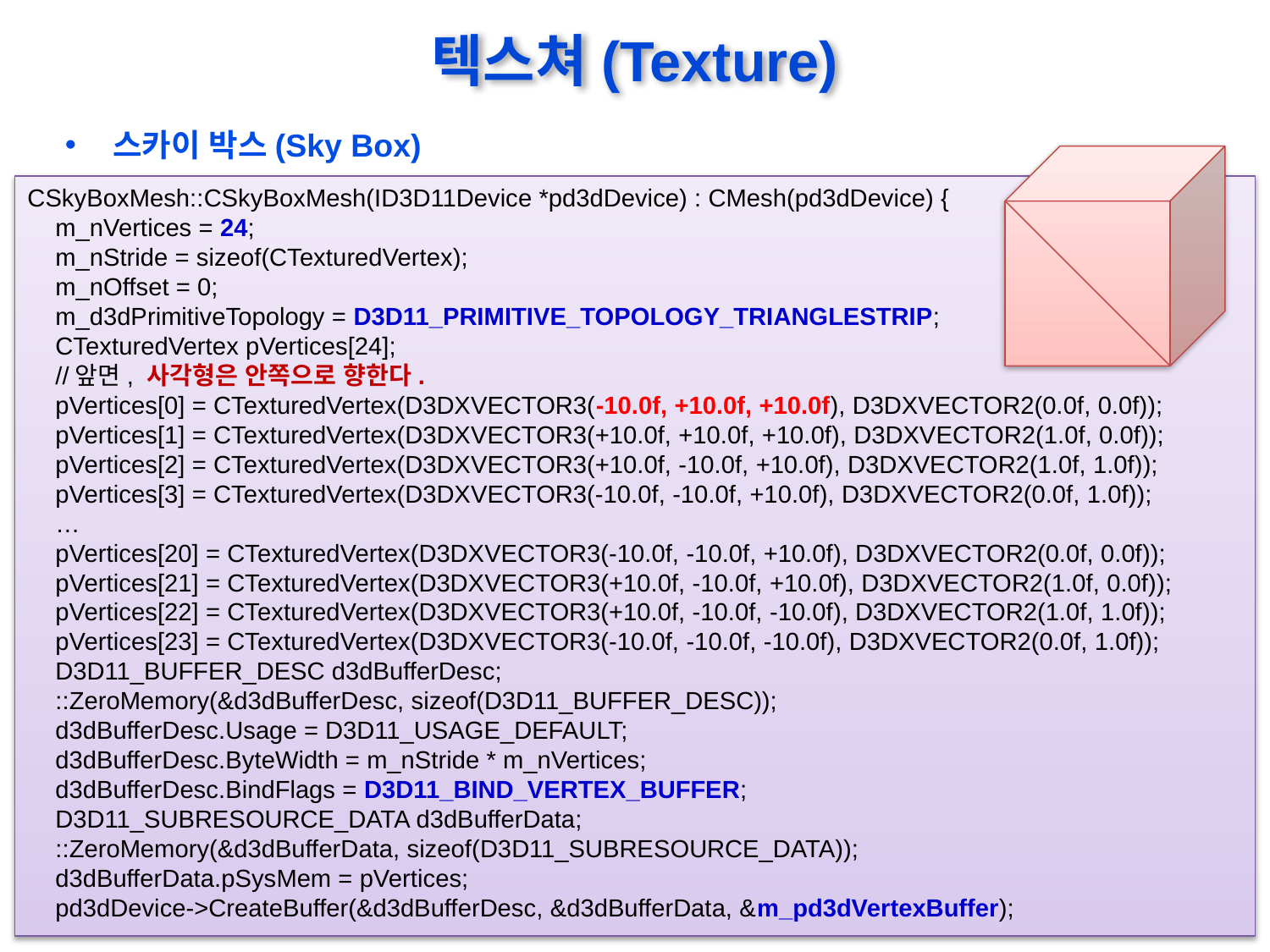

# 텍스쳐(Texture)
스카이 박스(Sky Box)

CSkyBoxMesh::CSkyBoxMesh(ID3D11Device *pd3dDevice) : CMesh(pd3dDevice) {
    m_nVertices = 24;
    m_nStride = sizeof(CTexturedVertex);
    m_nOffset = 0;
    m_d3dPrimitiveTopology = D3D11_PRIMITIVE_TOPOLOGY_TRIANGLESTRIP;
    CTexturedVertex pVertices[24];
    //앞면, 사각형은 안쪽으로 향한다.
    pVertices[0] = CTexturedVertex(D3DXVECTOR3(-10.0f, +10.0f, +10.0f), D3DXVECTOR2(0.0f, 0.0f));
    pVertices[1] = CTexturedVertex(D3DXVECTOR3(+10.0f, +10.0f, +10.0f), D3DXVECTOR2(1.0f, 0.0f));
    pVertices[2] = CTexturedVertex(D3DXVECTOR3(+10.0f, -10.0f, +10.0f), D3DXVECTOR2(1.0f, 1.0f));
    pVertices[3] = CTexturedVertex(D3DXVECTOR3(-10.0f, -10.0f, +10.0f), D3DXVECTOR2(0.0f, 1.0f));
    …
    pVertices[20] = CTexturedVertex(D3DXVECTOR3(-10.0f, -10.0f, +10.0f), D3DXVECTOR2(0.0f, 0.0f));
    pVertices[21] = CTexturedVertex(D3DXVECTOR3(+10.0f, -10.0f, +10.0f), D3DXVECTOR2(1.0f, 0.0f));
    pVertices[22] = CTexturedVertex(D3DXVECTOR3(+10.0f, -10.0f, -10.0f), D3DXVECTOR2(1.0f, 1.0f));
    pVertices[23] = CTexturedVertex(D3DXVECTOR3(-10.0f, -10.0f, -10.0f), D3DXVECTOR2(0.0f, 1.0f));
    D3D11_BUFFER_DESC d3dBufferDesc;
    ::ZeroMemory(&d3dBufferDesc, sizeof(D3D11_BUFFER_DESC));
    d3dBufferDesc.Usage = D3D11_USAGE_DEFAULT;
    d3dBufferDesc.ByteWidth = m_nStride * m_nVertices;
    d3dBufferDesc.BindFlags = D3D11_BIND_VERTEX_BUFFER;
    D3D11_SUBRESOURCE_DATA d3dBufferData;
    ::ZeroMemory(&d3dBufferData, sizeof(D3D11_SUBRESOURCE_DATA));
    d3dBufferData.pSysMem = pVertices;
    pd3dDevice->CreateBuffer(&d3dBufferDesc, &d3dBufferData, &m_pd3dVertexBuffer);